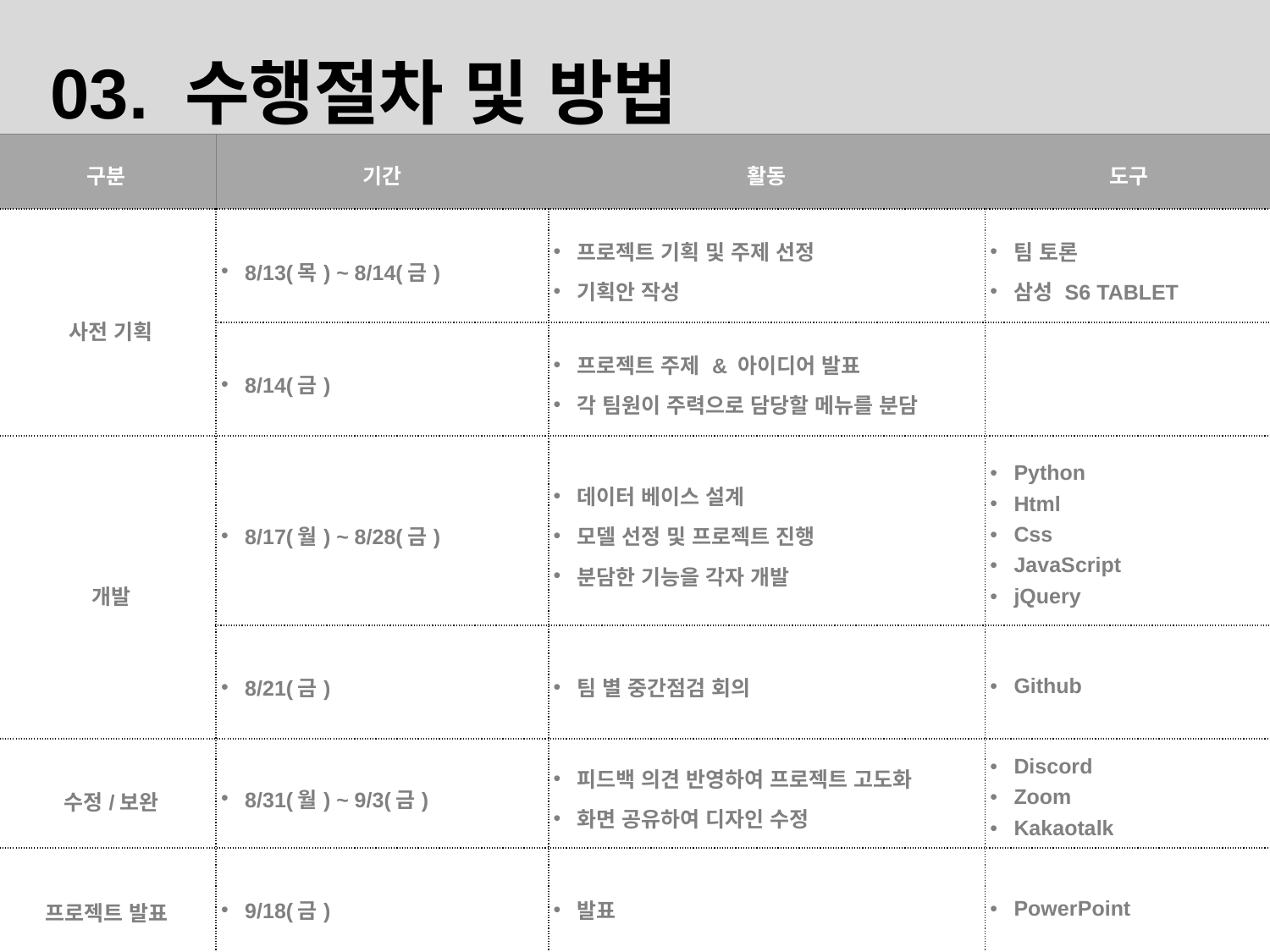

03. 수행절차 및 방법
| 구분 | 기간 | 활동 | 도구 |
| --- | --- | --- | --- |
| 사전 기획 | 8/13(목) ~ 8/14(금) | 프로젝트 기획 및 주제 선정 기획안 작성 | 팀 토론 삼성 S6 TABLET |
|  | 8/14(금) | 프로젝트 주제 & 아이디어 발표 각 팀원이 주력으로 담당할 메뉴를 분담 |  |
| 개발 | 8/17(월) ~ 8/28(금) | 데이터 베이스 설계 모델 선정 및 프로젝트 진행 분담한 기능을 각자 개발 | Python Html Css JavaScript jQuery |
|  | 8/21(금) | 팀 별 중간점검 회의 | Github |
| 수정/보완 | 8/31(월) ~ 9/3(금) | 피드백 의견 반영하여 프로젝트 고도화 화면 공유하여 디자인 수정 | Discord Zoom Kakaotalk |
| 프로젝트 발표 | 9/18(금) | 발표 | PowerPoint |